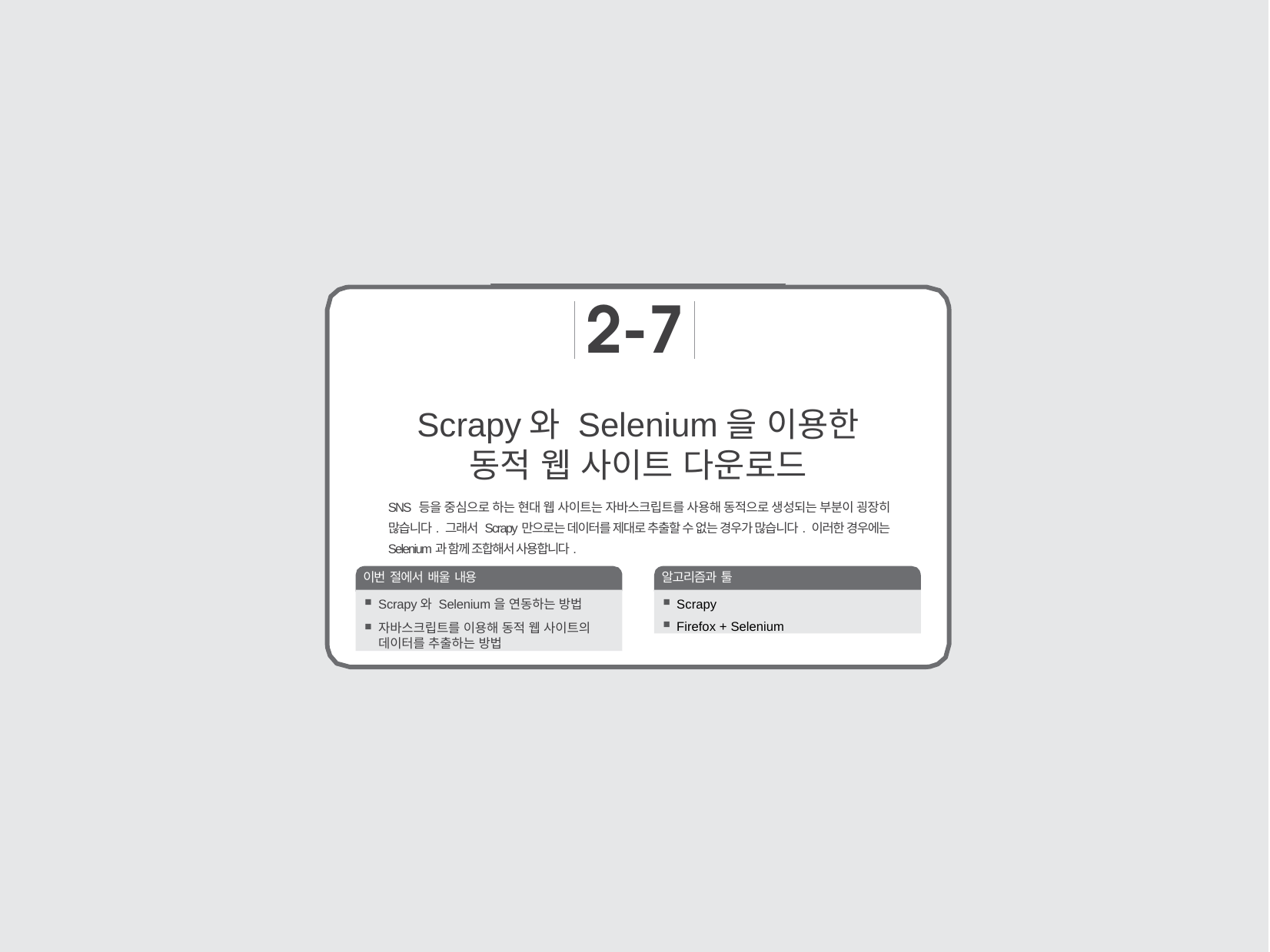

2-7

# Scrapy와 Selenium을 이용한 동적 웹 사이트 다운로드
SNS 등을 중심으로 하는 현대 웹 사이트는 자바스크립트를 사용해 동적으로 생성되는 부분이 굉장히 많습니다. 그래서 Scrapy만으로는 데이터를 제대로 추출할 수 없는 경우가 많습니다. 이러한 경우에는 Selenium과 함께 조합해서 사용합니다.

이번  절에서  배울 내용
알고리즘과 툴
Scrapy
Firefox + Selenium
Scrapy와 Selenium을 연동하는 방법
자바스크립트를 이용해 동적 웹 사이트의
데이터를 추출하는 방법